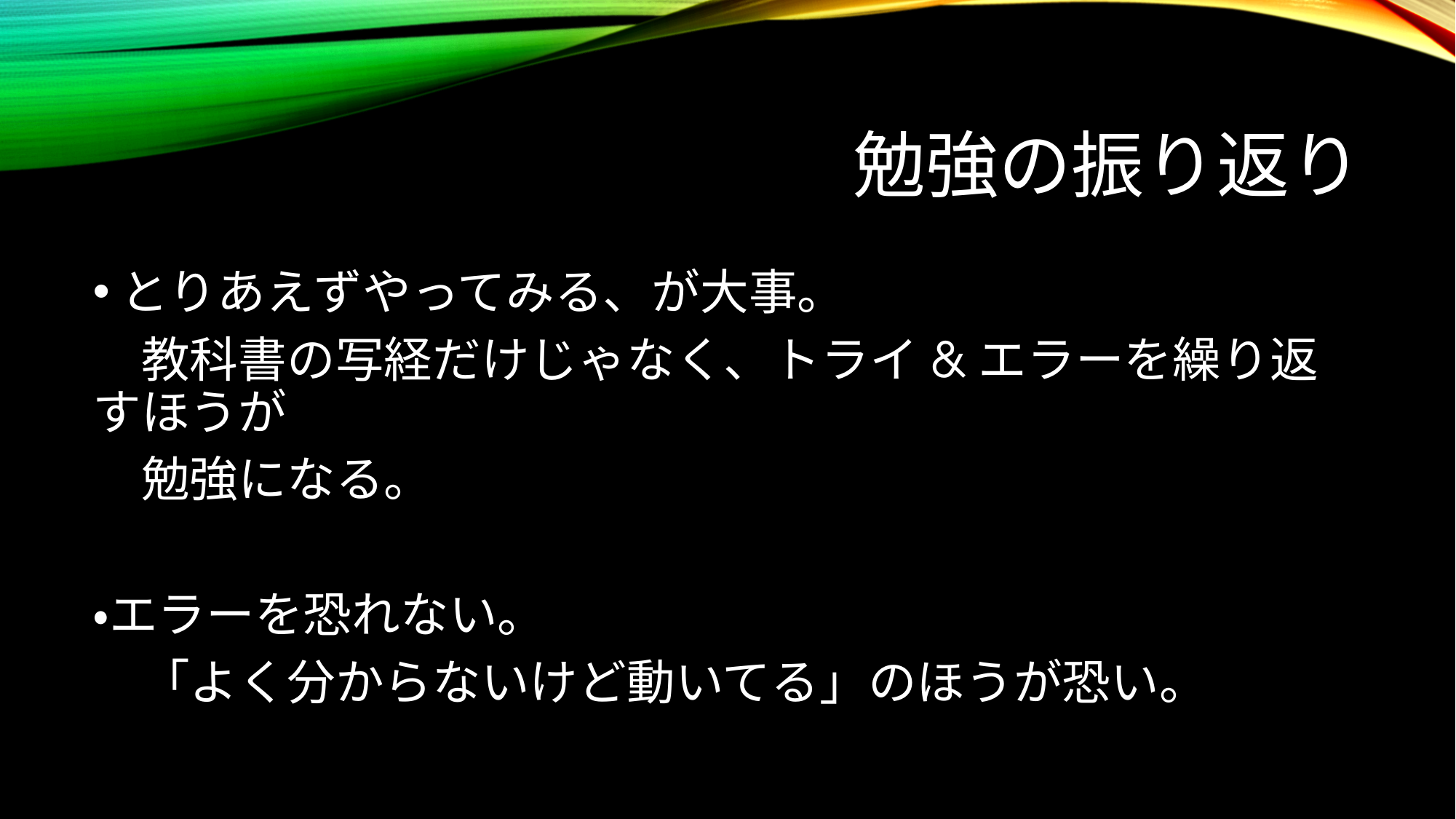

# 勉強の振り返り
とりあえずやってみる、が大事。
　教科書の写経だけじゃなく、トライ&エラーを繰り返すほうが
　勉強になる。

・エラーを恐れない。
　「よく分からないけど動いてる」のほうが恐い。